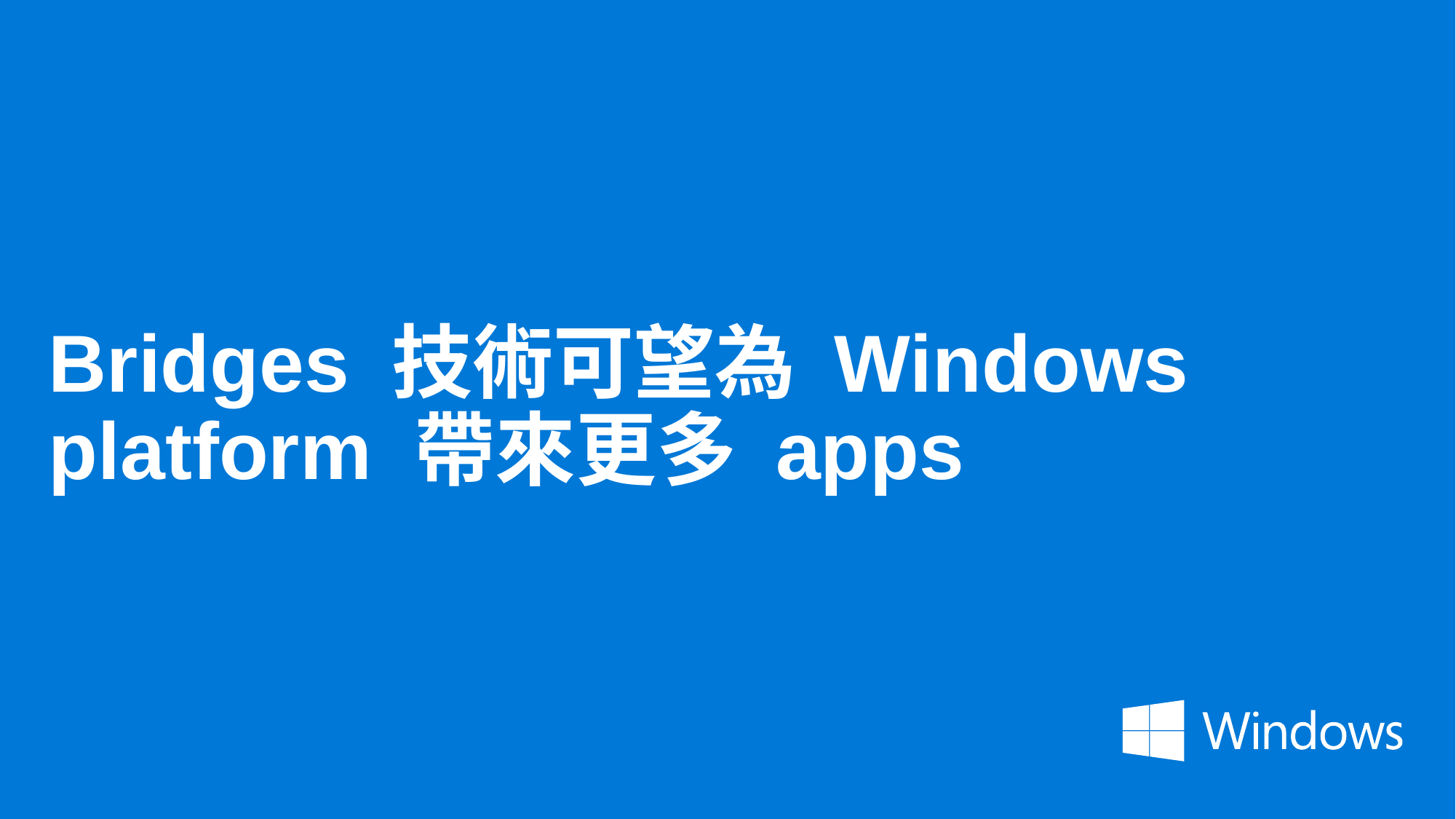

# Bridges 技術可望為 Windows platform 帶來更多 apps